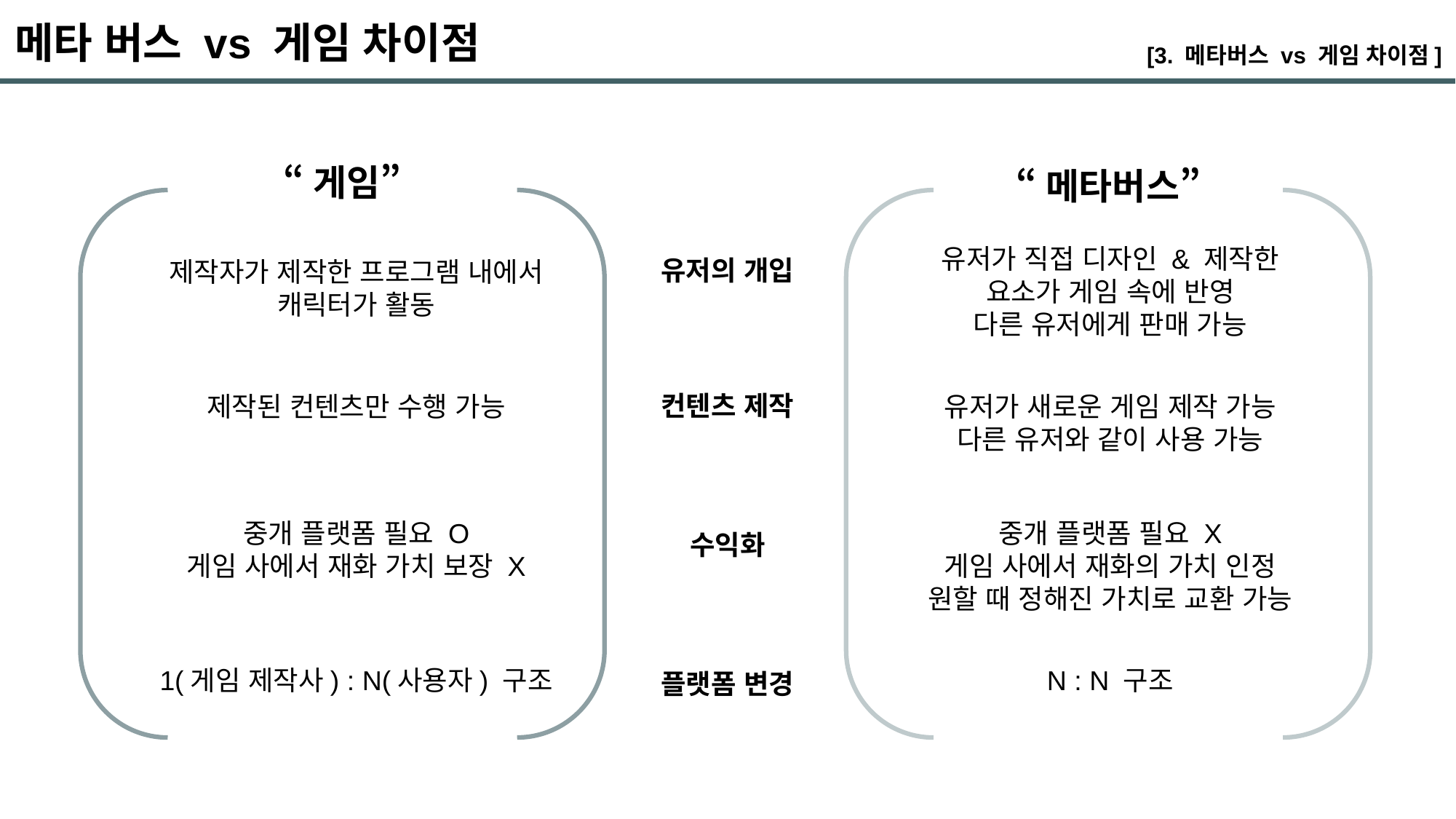

메타 버스 vs 게임 차이점
[3. 메타버스 vs 게임 차이점]

“게임”
“메타버스”

유저가 직접 디자인 & 제작한 요소가 게임 속에 반영
다른 유저에게 판매 가능
유저의 개입
제작자가 제작한 프로그램 내에서 캐릭터가 활동
컨텐츠 제작
제작된 컨텐츠만 수행 가능
유저가 새로운 게임 제작 가능
다른 유저와 같이 사용 가능
중개 플랫폼 필요 O
게임 사에서 재화 가치 보장 X
중개 플랫폼 필요 X
게임 사에서 재화의 가치 인정
원할 때 정해진 가치로 교환 가능
수익화
1(게임 제작사) : N(사용자) 구조
N : N 구조
플랫폼 변경